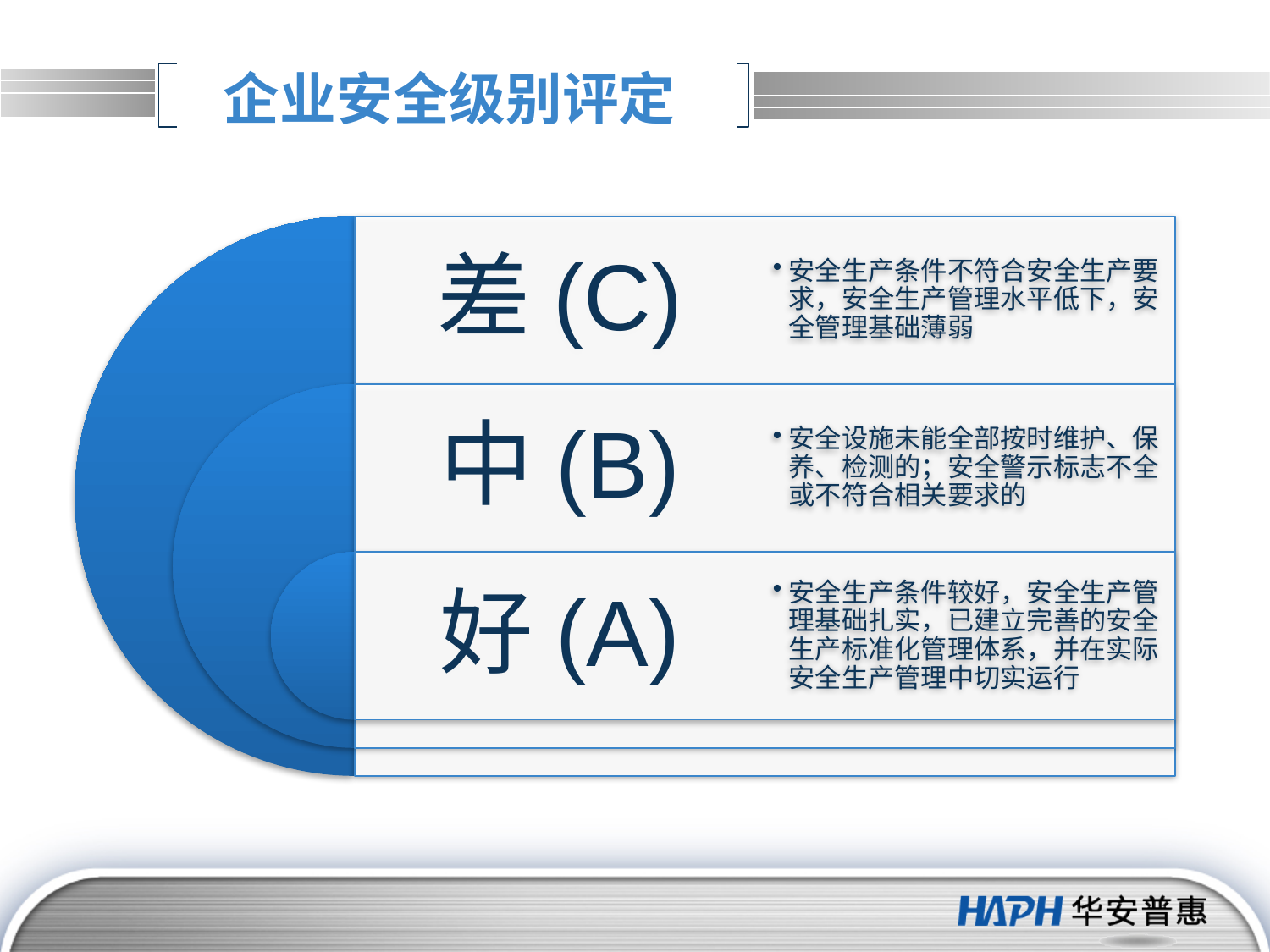

# 企业安全级别评定
差(C)
中(B)
好(A)
安全生产条件不符合安全生产要求，安全生产管理水平低下，安全管理基础薄弱
安全设施未能全部按时维护、保养、检测的；安全警示标志不全或不符合相关要求的
安全生产条件较好，安全生产管理基础扎实，已建立完善的安全生产标准化管理体系，并在实际安全生产管理中切实运行